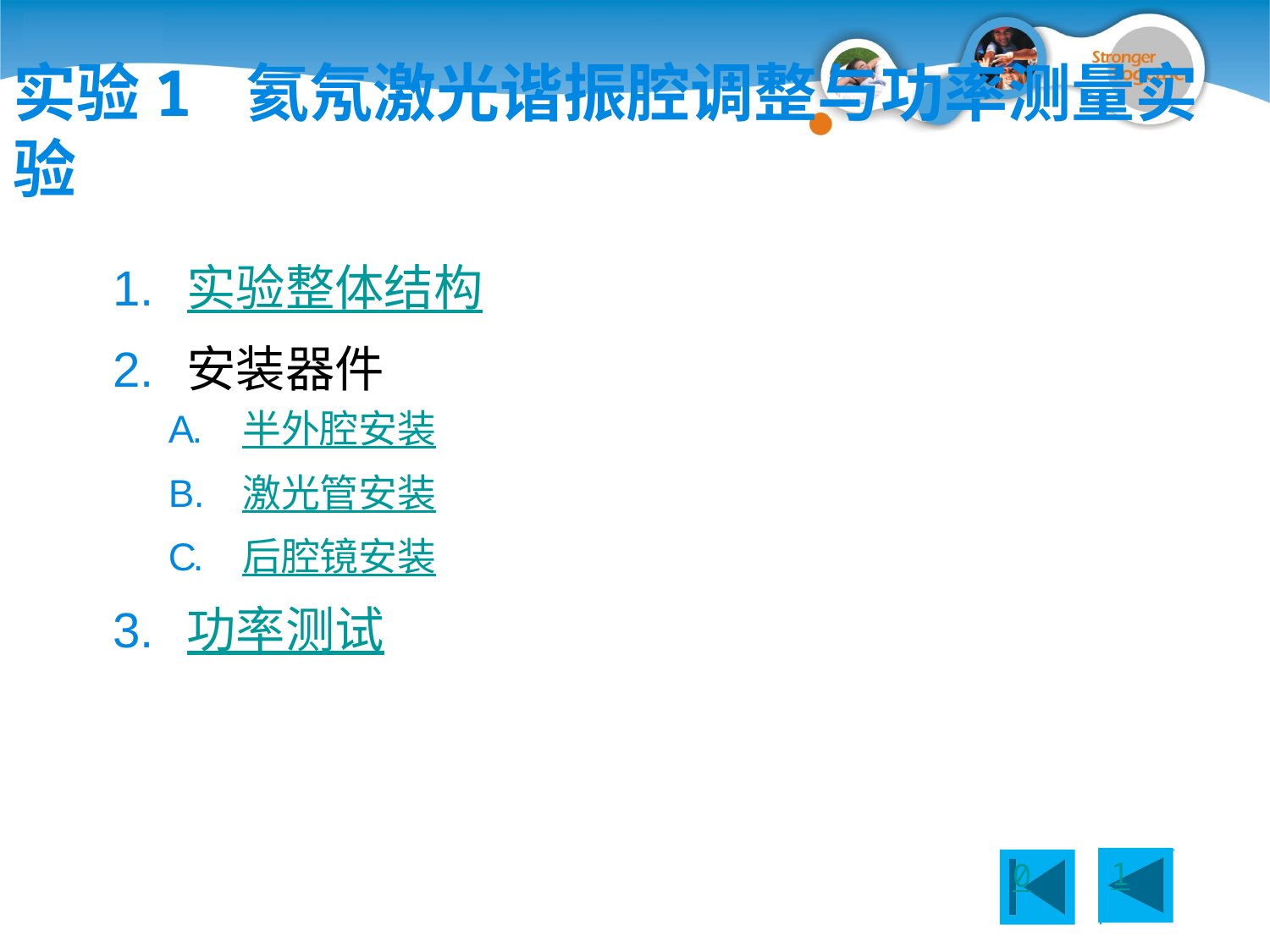

实验1 氦氖激光谐振腔调整与功率测量实验
实验整体结构
安装器件
半外腔安装
激光管安装
后腔镜安装
功率测试
1
0
1